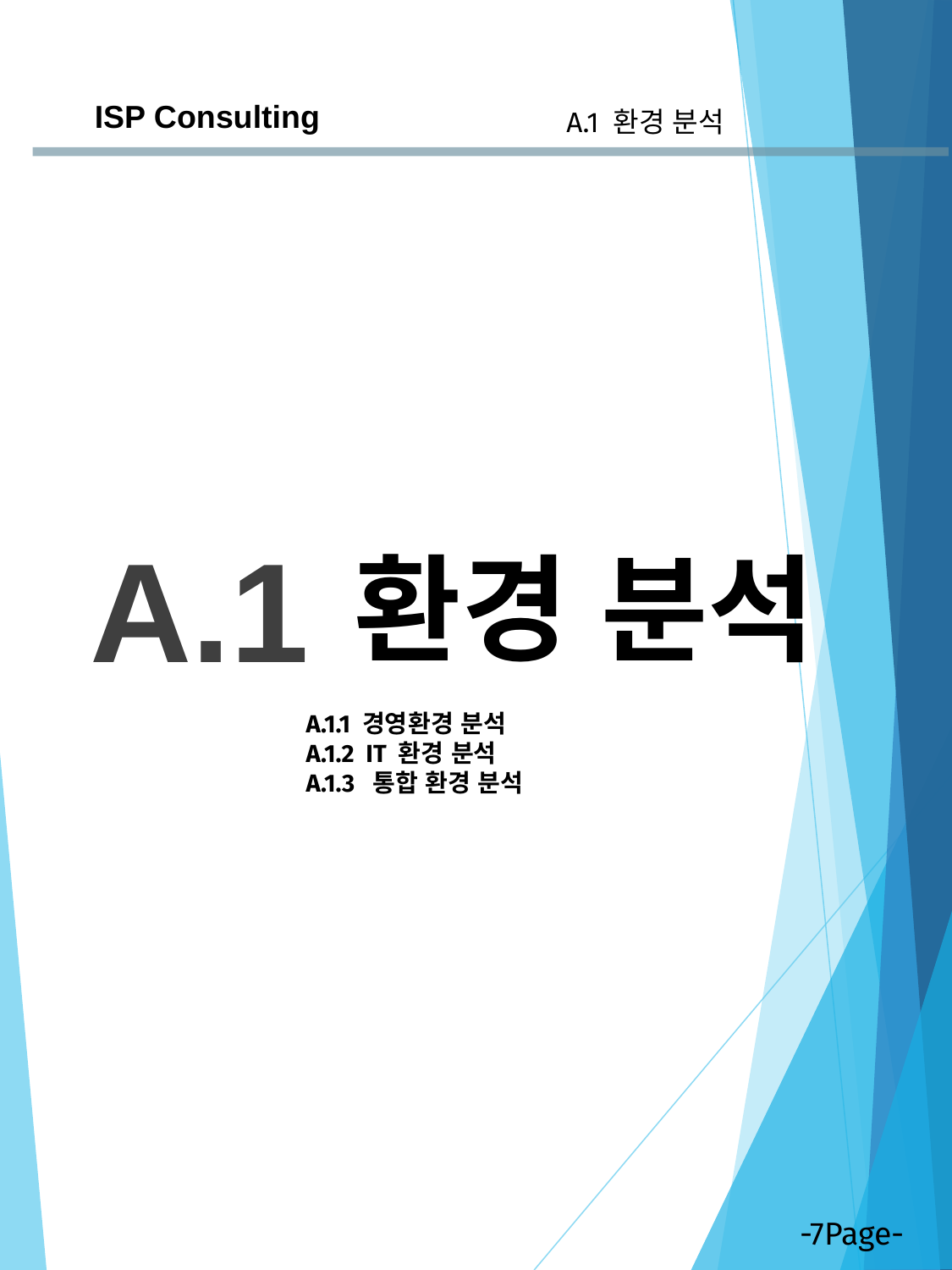

ISP Consulting
A.1 환경 분석
A.1
 환경 분석
A.1.1 경영환경 분석
A.1.2  IT 환경 분석
A.1.3  통합 환경 분석
-7Page-